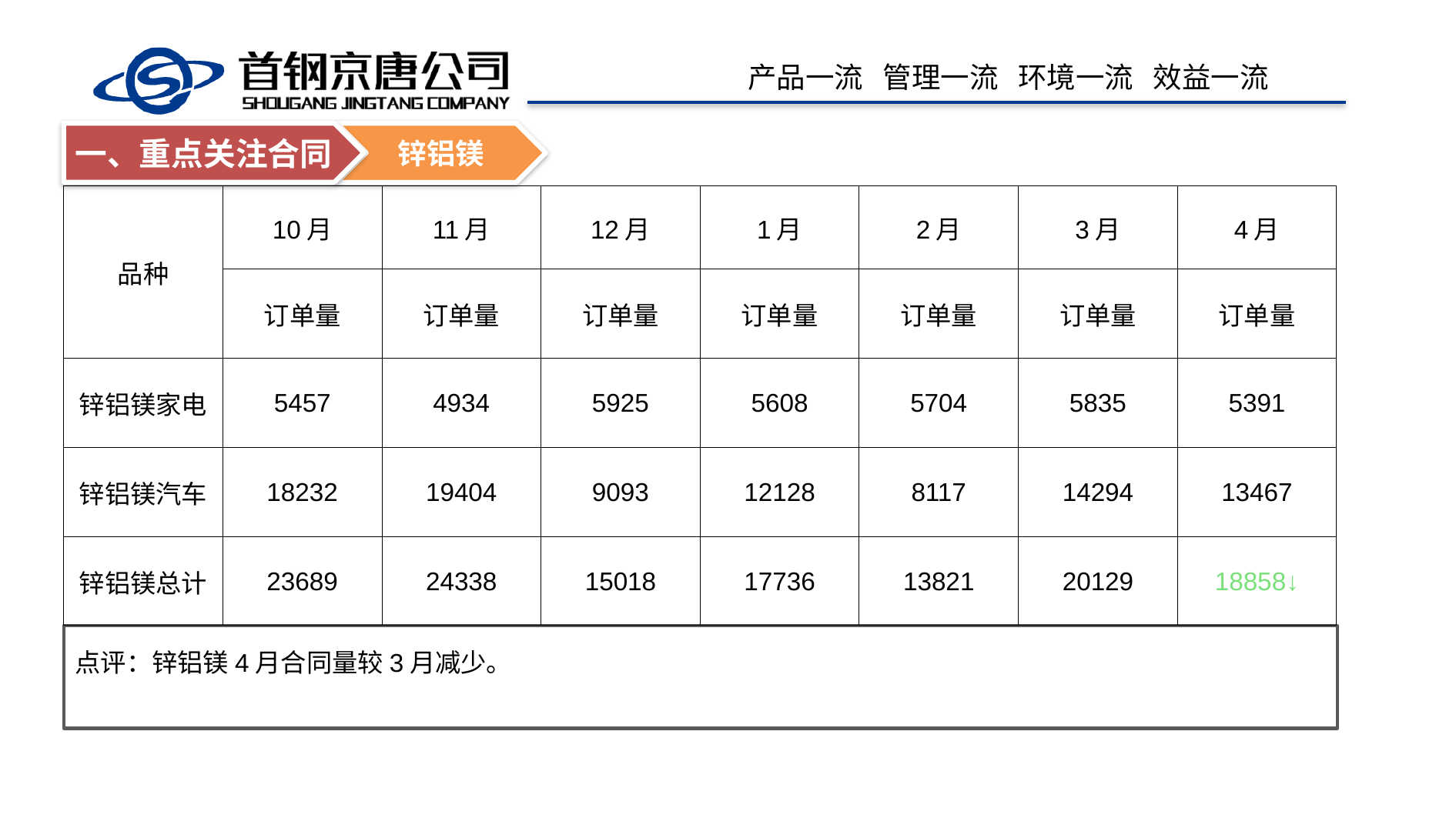

锌铝镁
一、重点关注合同
| 品种 | 10月 | 11月 | 12月 | 1月 | 2月 | 3月 | 4月 |
| --- | --- | --- | --- | --- | --- | --- | --- |
|  | 订单量 | 订单量 | 订单量 | 订单量 | 订单量 | 订单量 | 订单量 |
| 锌铝镁家电 | 5457 | 4934 | 5925 | 5608 | 5704 | 5835 | 5391 |
| 锌铝镁汽车 | 18232 | 19404 | 9093 | 12128 | 8117 | 14294 | 13467 |
| 锌铝镁总计 | 23689 | 24338 | 15018 | 17736 | 13821 | 20129 | 18858↓ |
点评：锌铝镁4月合同量较3月减少。